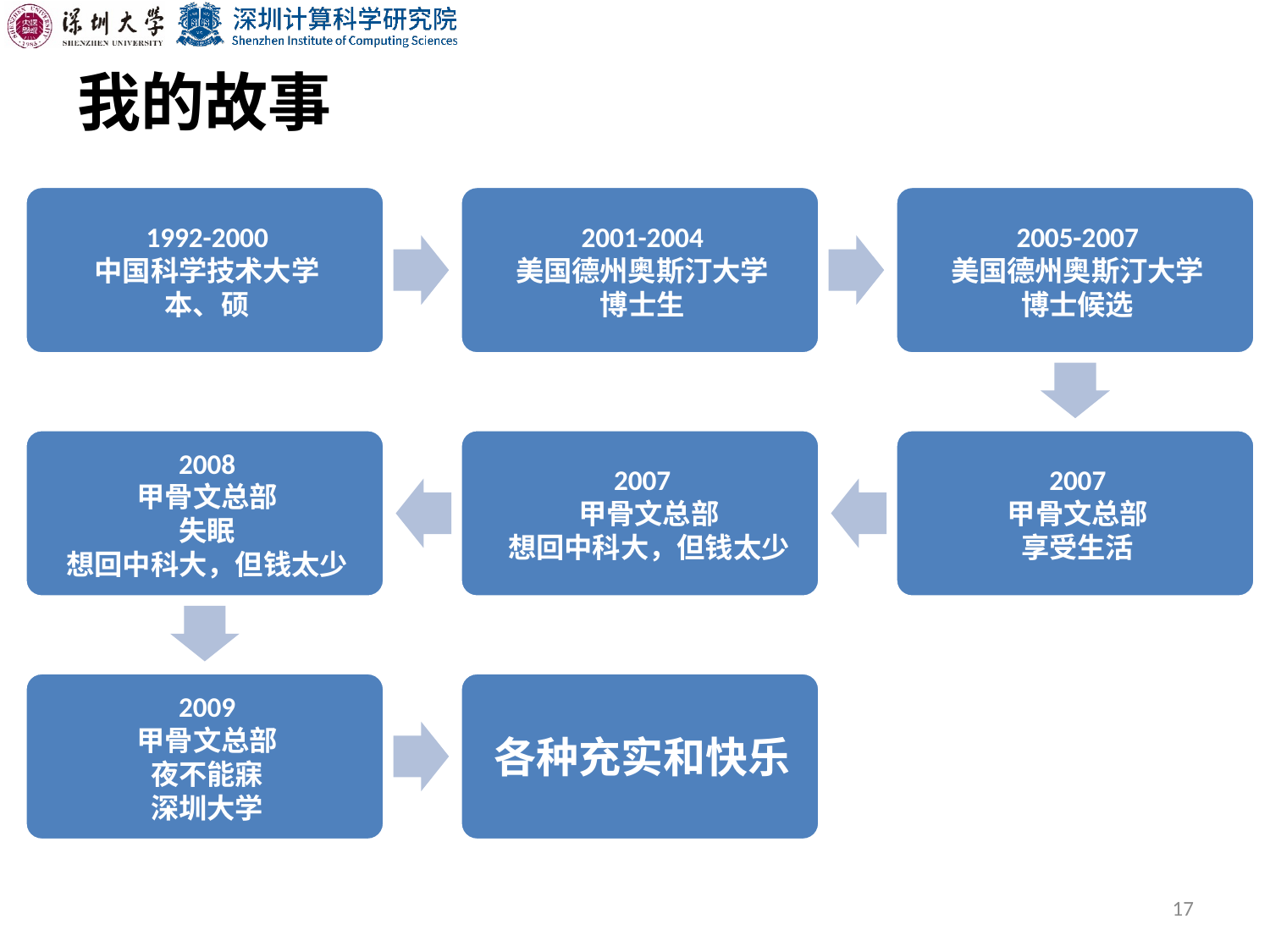

# 我的故事
1992-2000
中国科学技术大学
本、硕

2001-2004
美国德州奥斯汀大学
博士生

2005-2007
美国德州奥斯汀大学
博士候选

2007
甲骨文总部
享受生活

2007
 甲骨文总部
 想回中科大，但钱太少

2008
甲骨文总部
失眠
想回中科大，但钱太少

2009
甲骨文总部
夜不能寐
深圳大学

各种充实和快乐
17